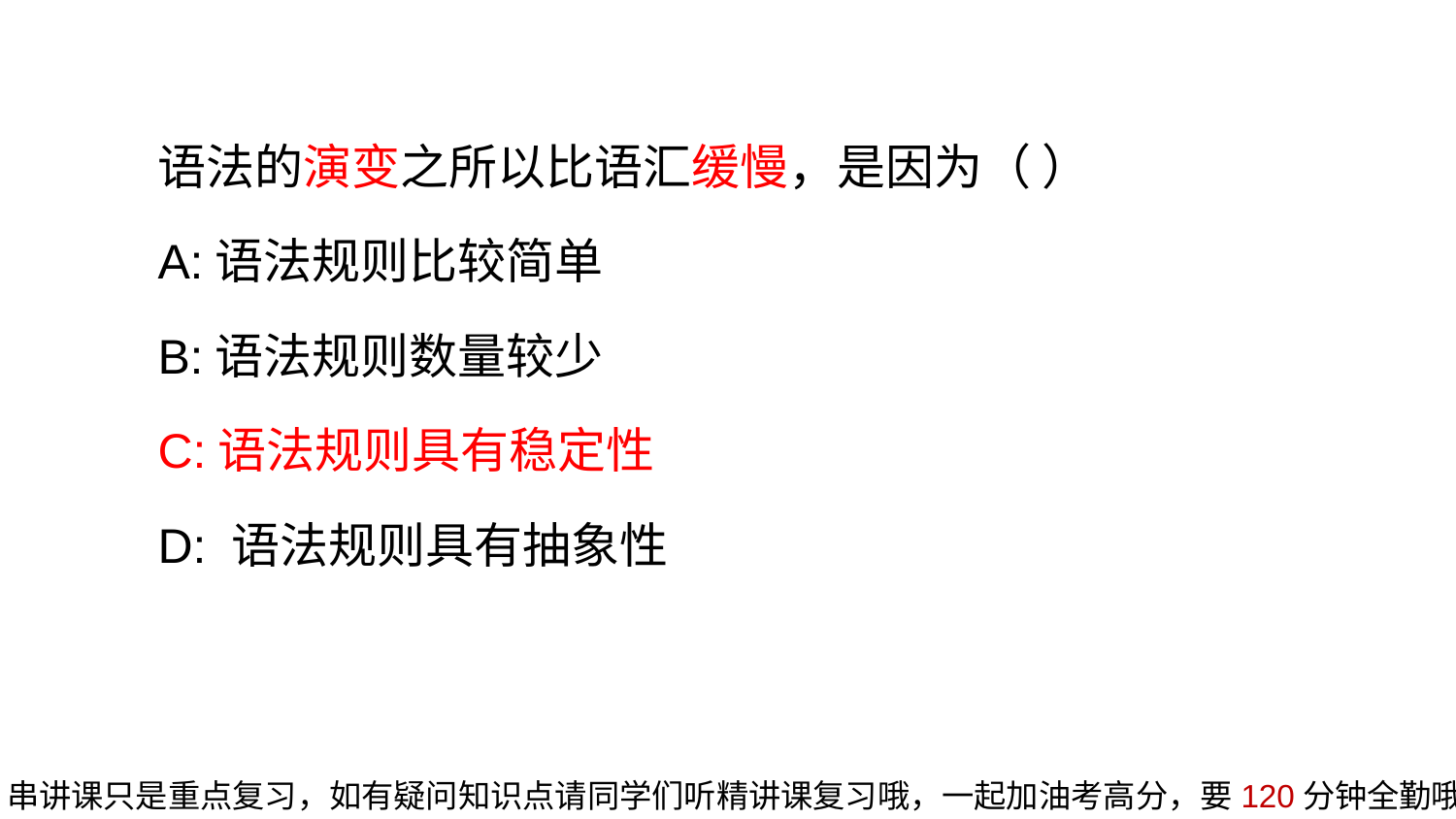

语法的演变之所以比语汇缓慢，是因为（ ）
A:语法规则比较简单
B:语法规则数量较少
C:语法规则具有稳定性
D: 语法规则具有抽象性